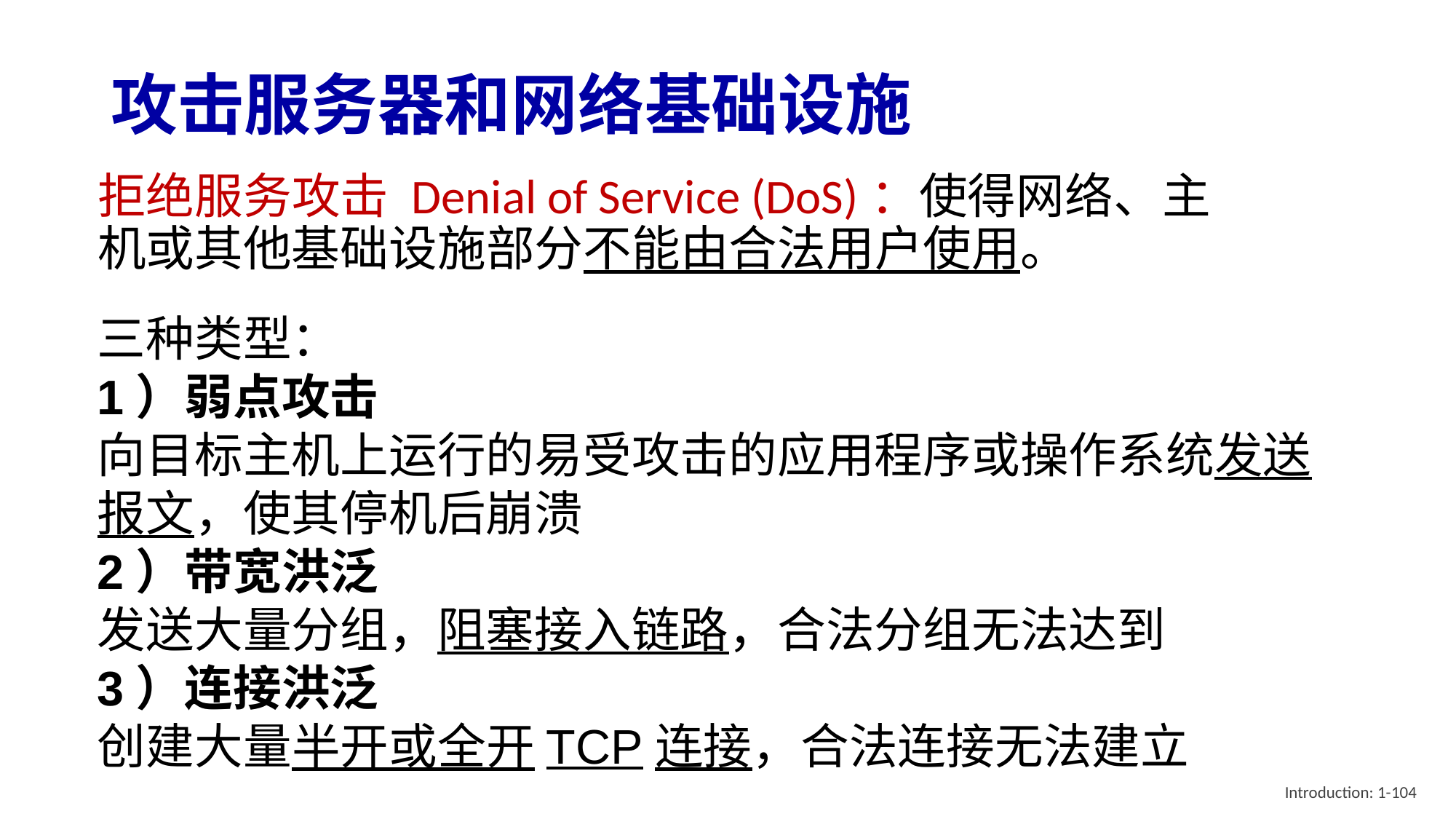

# 攻击服务器和网络基础设施
拒绝服务攻击 Denial of Service (DoS)：使得网络、主机或其他基础设施部分不能由合法用户使用。

三种类型：
1）弱点攻击
向目标主机上运行的易受攻击的应用程序或操作系统发送报文，使其停机后崩溃
2）带宽洪泛
发送大量分组，阻塞接入链路，合法分组无法达到
3）连接洪泛
创建大量半开或全开TCP连接，合法连接无法建立
Introduction: 1-104